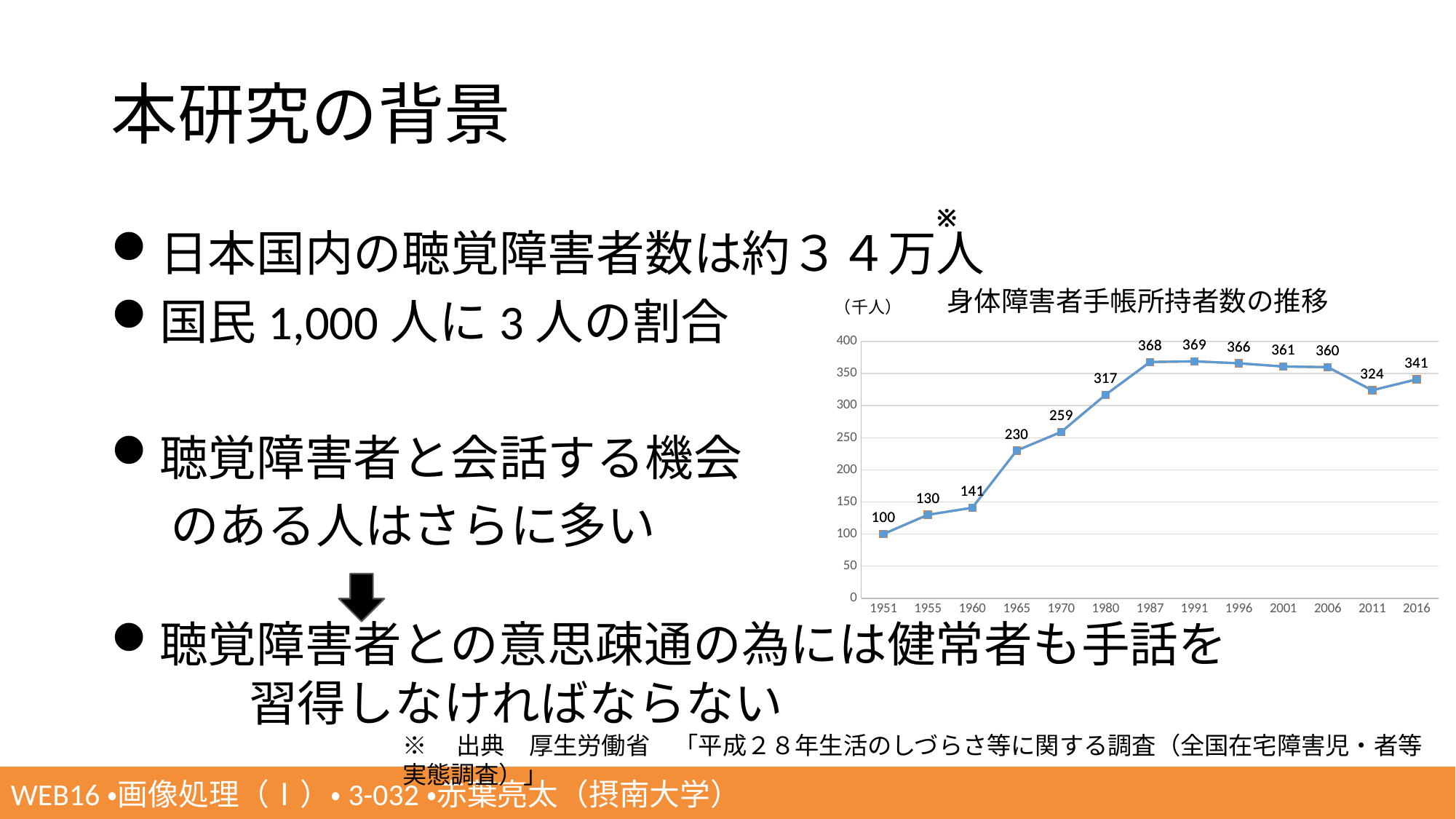

# 本研究の背景
※
日本国内の聴覚障害者数は約３４万人
国民1,000人に3人の割合

聴覚障害者と会話する機会
　 のある人はさらに多い

聴覚障害者との意思疎通の為には健常者も手話を　　　　習得しなければならない

### Chart: 身体障害者手帳所持者数の推移

| Category |  |  |
|---|---|---|
| 1951 | 100.0 | 100.0 |
| 1955 | 130.0 | 130.0 |
| 1960 | 141.0 | 141.0 |
| 1965 | 230.0 | 230.0 |
| 1970 | 259.0 | 259.0 |
| 1980 | 317.0 | 317.0 |
| 1987 | 368.0 | 368.0 |
| 1991 | 369.0 | 369.0 |
| 1996 | 366.0 | 366.0 |
| 2001 | 361.0 | 361.0 |
| 2006 | 360.0 | 360.0 |
| 2011 | 324.0 | 324.0 |
| 2016 | 341.0 | 341.0 |
※　出典　厚生労働省　「平成２８年生活のしづらさ等に関する調査（全国在宅障害児・者等実態調査）」